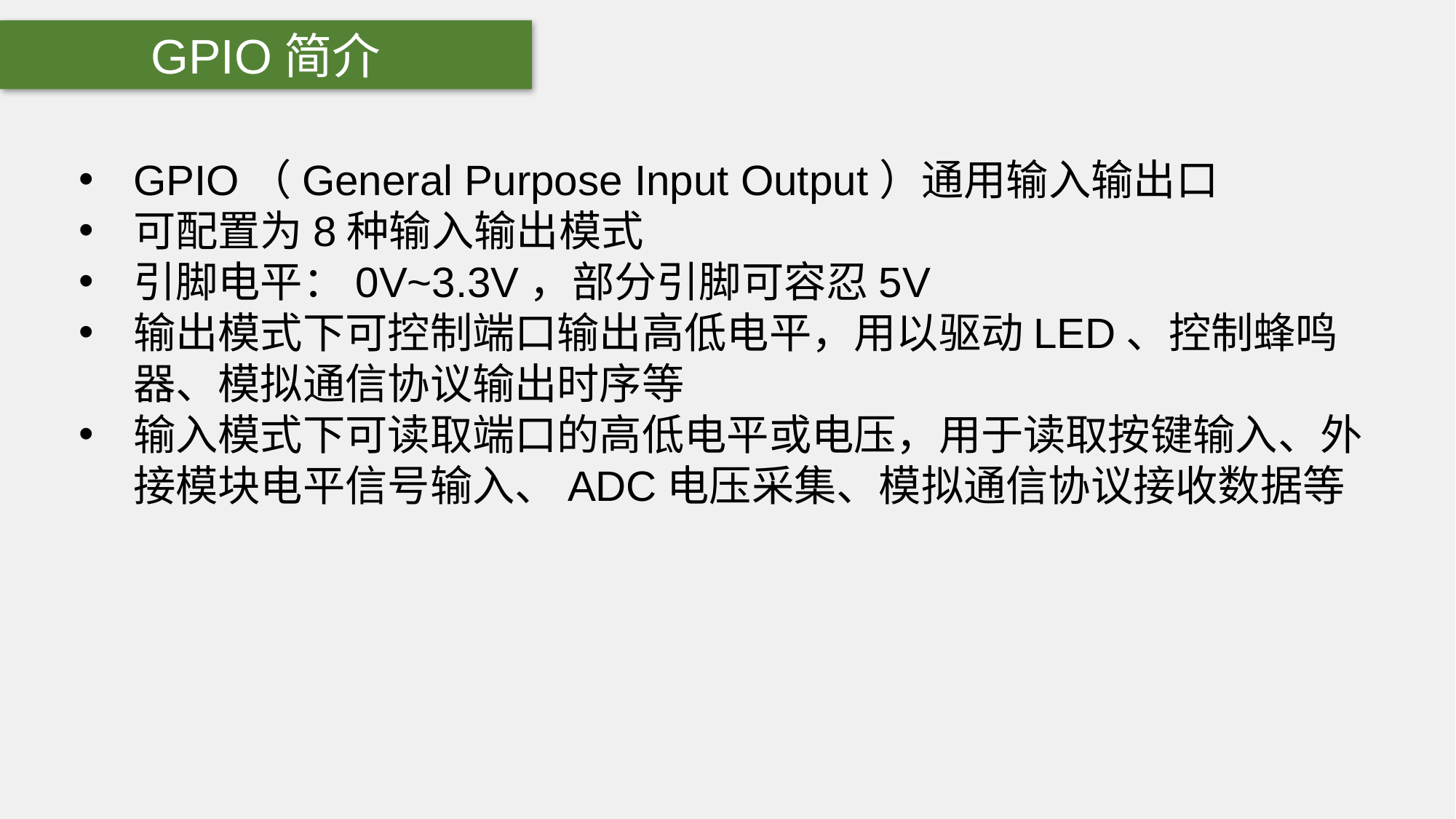

GPIO简介
GPIO（General Purpose Input Output）通用输入输出口
可配置为8种输入输出模式
引脚电平：0V~3.3V，部分引脚可容忍5V
输出模式下可控制端口输出高低电平，用以驱动LED、控制蜂鸣器、模拟通信协议输出时序等
输入模式下可读取端口的高低电平或电压，用于读取按键输入、外接模块电平信号输入、ADC电压采集、模拟通信协议接收数据等